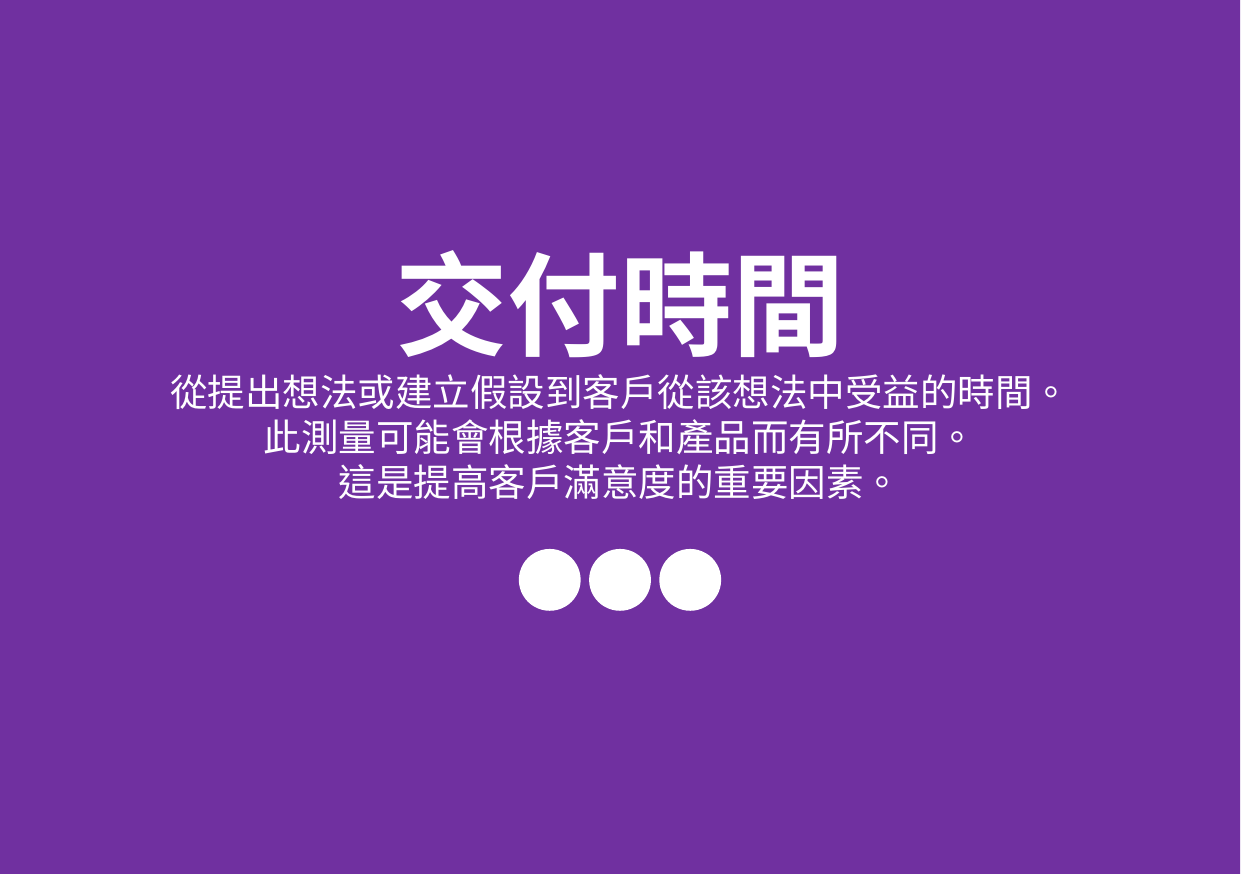

交付時間
從提出想法或建立假設到客戶從該想法中受益的時間。
此測量可能會根據客戶和產品而有所不同。
這是提高客戶滿意度的重要因素。